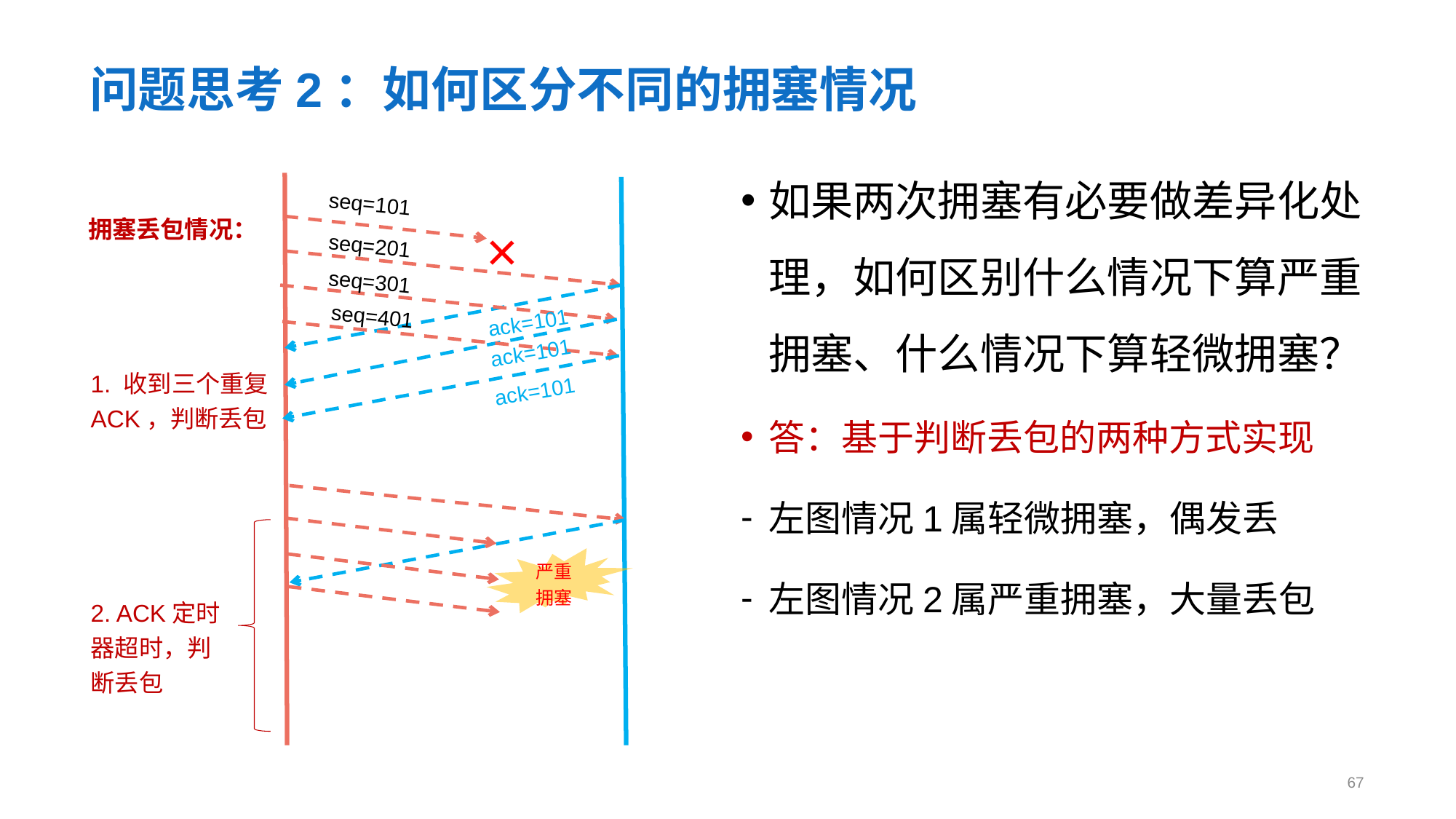

# 问题思考2：如何区分不同的拥塞情况
如果两次拥塞有必要做差异化处理，如何区别什么情况下算严重拥塞、什么情况下算轻微拥塞？
答：基于判断丢包的两种方式实现
左图情况1属轻微拥塞，偶发丢
左图情况2属严重拥塞，大量丢包

seq=101
×
拥塞丢包情况：
seq=201
seq=301
seq=401
ack=101
ack=101
1. 收到三个重复ACK，判断丢包
ack=101

严重拥塞
2. ACK定时器超时，判断丢包
67